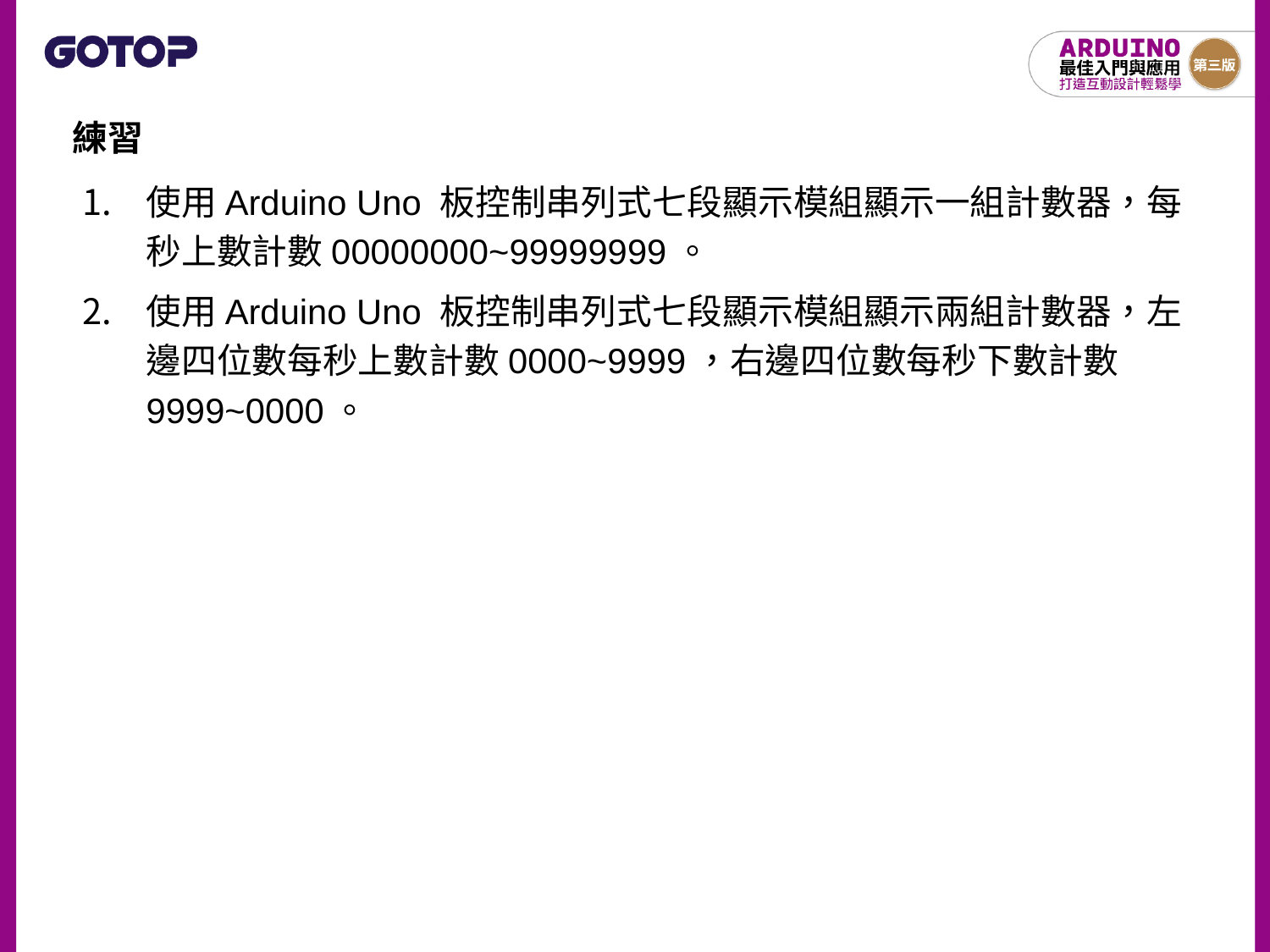

練習
使用Arduino Uno 板控制串列式七段顯示模組顯示一組計數器，每秒上數計數00000000~99999999。
使用Arduino Uno 板控制串列式七段顯示模組顯示兩組計數器，左邊四位數每秒上數計數0000~9999，右邊四位數每秒下數計數9999~0000。